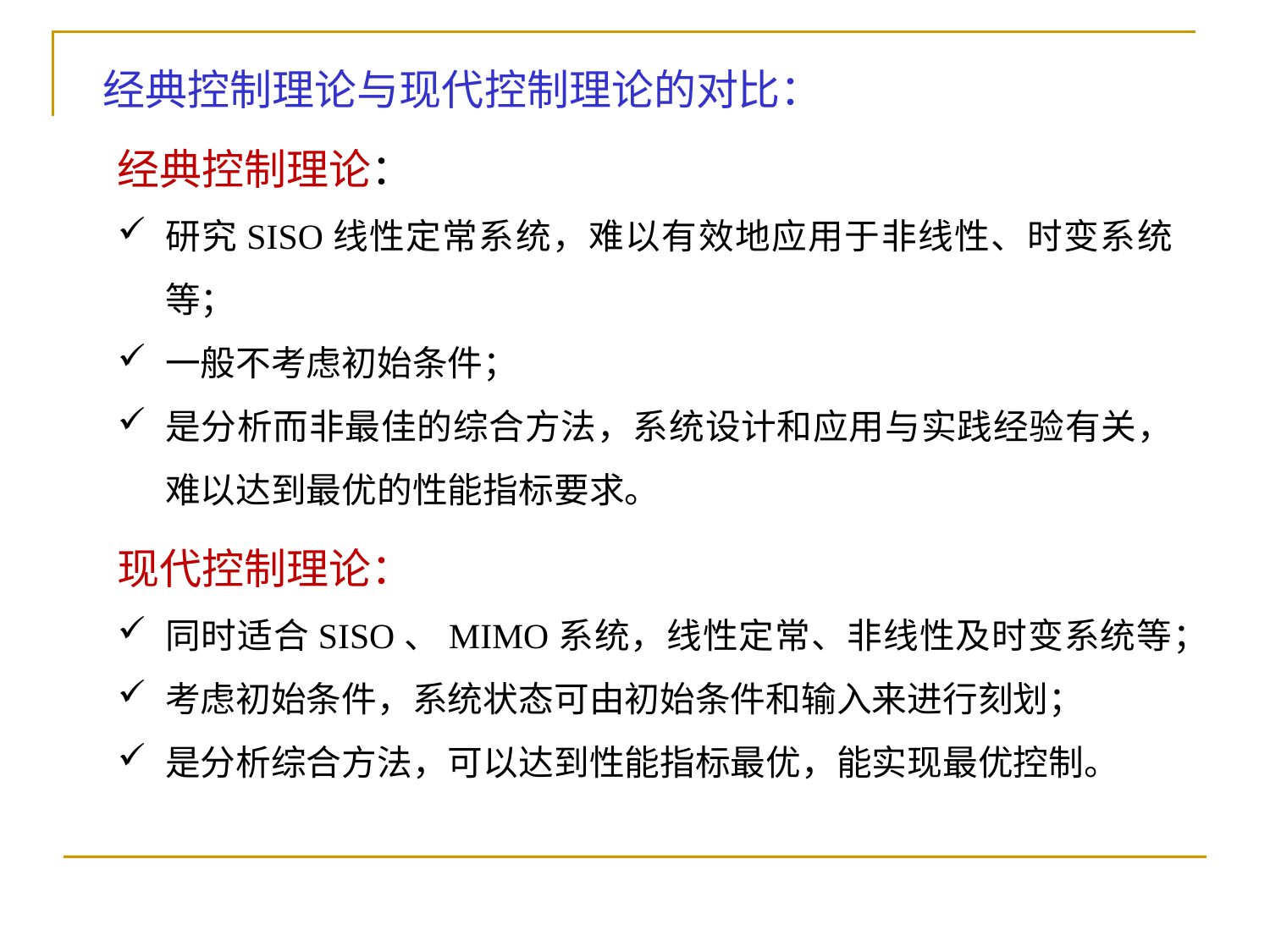

经典控制理论与现代控制理论的对比：
经典控制理论：
研究SISO线性定常系统，难以有效地应用于非线性、时变系统等；
一般不考虑初始条件；
是分析而非最佳的综合方法，系统设计和应用与实践经验有关，难以达到最优的性能指标要求。
现代控制理论：
同时适合SISO、MIMO系统，线性定常、非线性及时变系统等；
考虑初始条件，系统状态可由初始条件和输入来进行刻划；
是分析综合方法，可以达到性能指标最优，能实现最优控制。

60